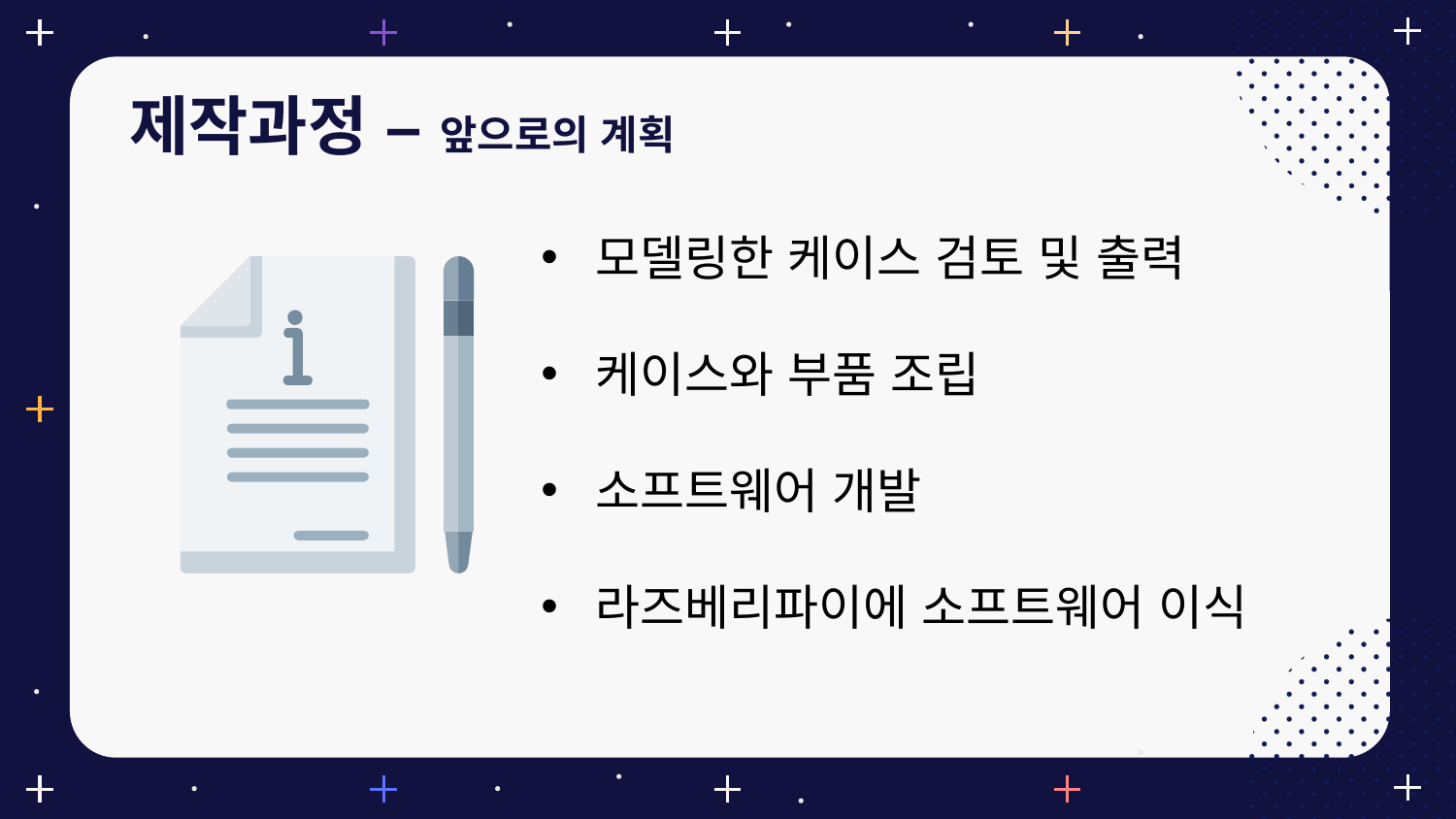

# 제작과정 – 앞으로의 계획
모델링한 케이스 검토 및 출력

케이스와 부품 조립

소프트웨어 개발

라즈베리파이에 소프트웨어 이식